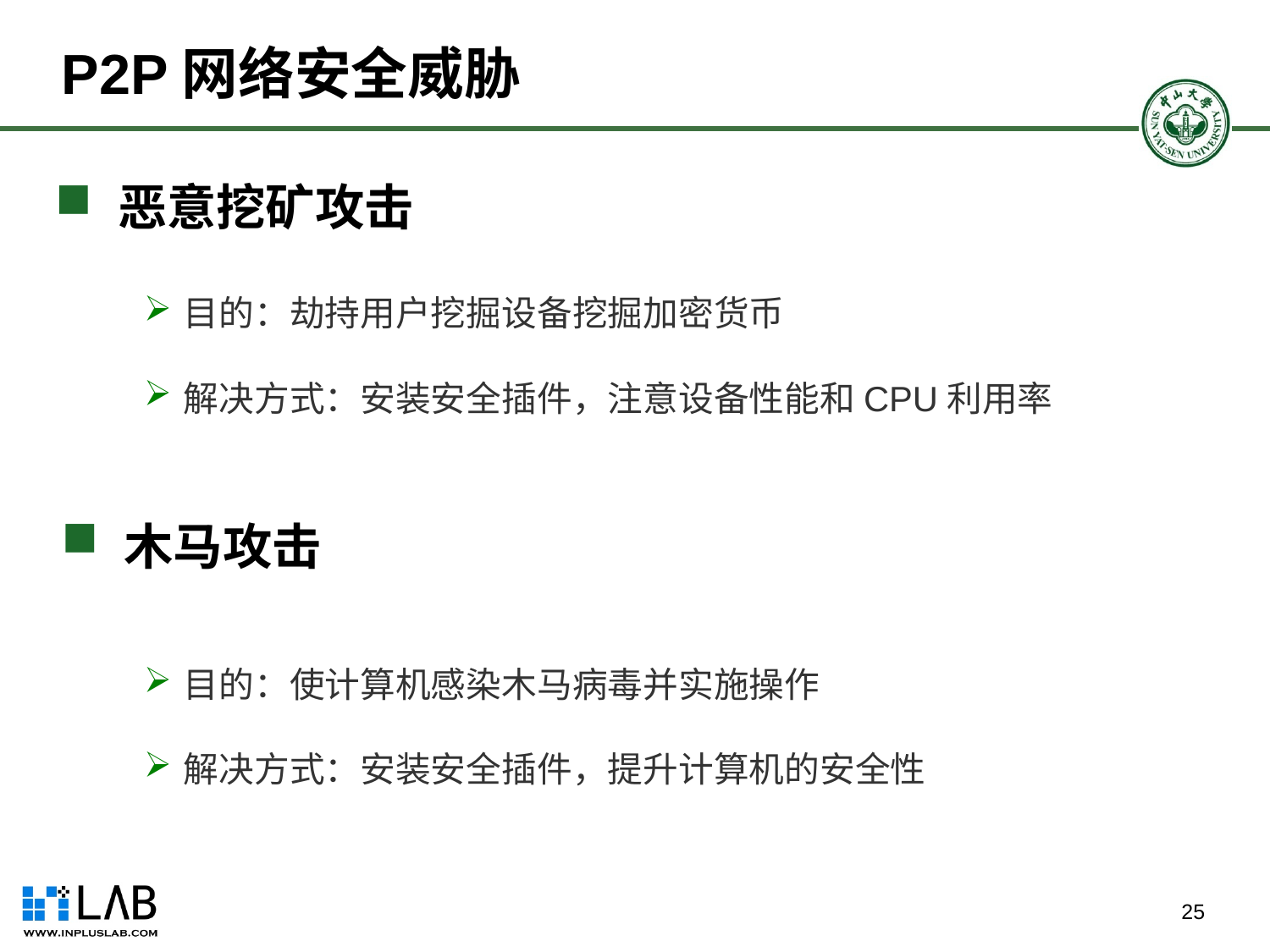

# P2P网络安全威胁
 恶意挖矿攻击
目的：劫持用户挖掘设备挖掘加密货币
解决方式：安装安全插件，注意设备性能和CPU利用率
 木马攻击
目的：使计算机感染木马病毒并实施操作
解决方式：安装安全插件，提升计算机的安全性